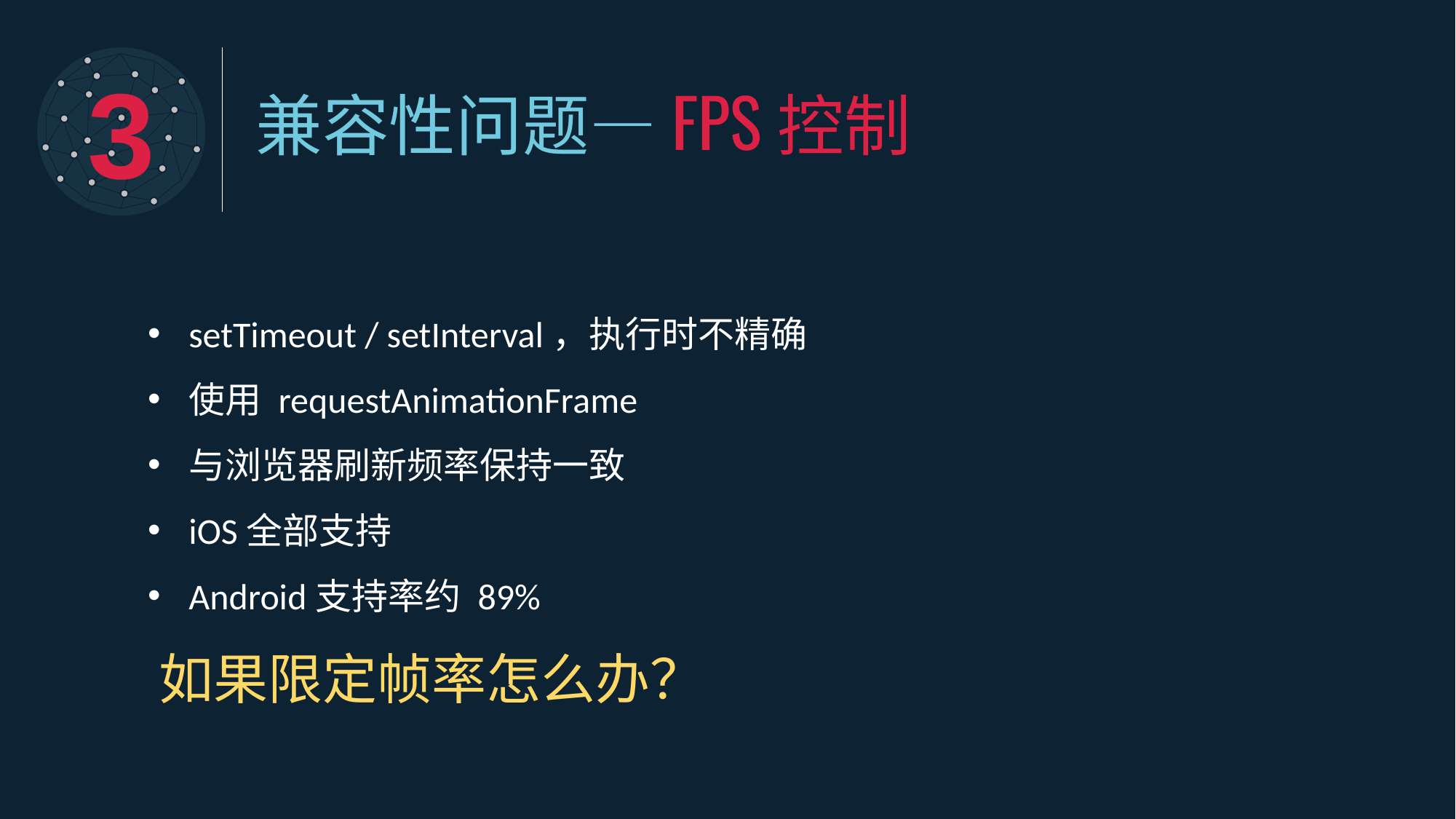

3
兼容性问题—FPS控制
setTimeout / setInterval，执行时不精确
使用 requestAnimationFrame
与浏览器刷新频率保持一致
iOS全部支持
Android支持率约 89%
如果限定帧率怎么办？